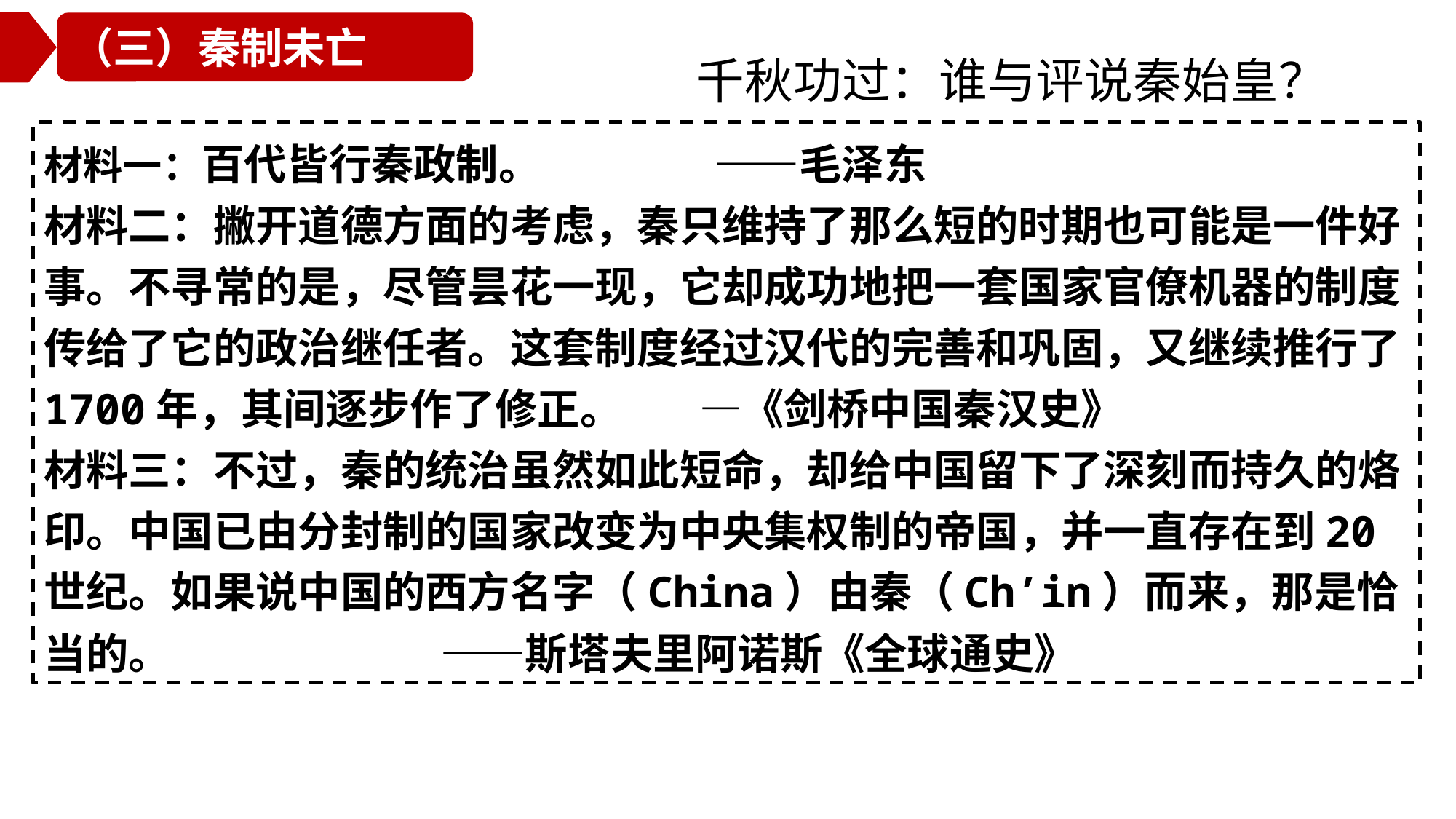

（三）秦制未亡
千秋功过：谁与评说秦始皇？
材料一：百代皆行秦政制。                  ——毛泽东
材料二：撇开道德方面的考虑，秦只维持了那么短的时期也可能是一件好事。不寻常的是，尽管昙花一现，它却成功地把一套国家官僚机器的制度传给了它的政治继任者。这套制度经过汉代的完善和巩固，又继续推行了1700年，其间逐步作了修正。        —《剑桥中国秦汉史》
材料三：不过，秦的统治虽然如此短命，却给中国留下了深刻而持久的烙印。中国已由分封制的国家改变为中央集权制的帝国，并一直存在到20世纪。如果说中国的西方名字（China）由秦（Ch’in）而来，那是恰当的。                            ——斯塔夫里阿诺斯《全球通史》